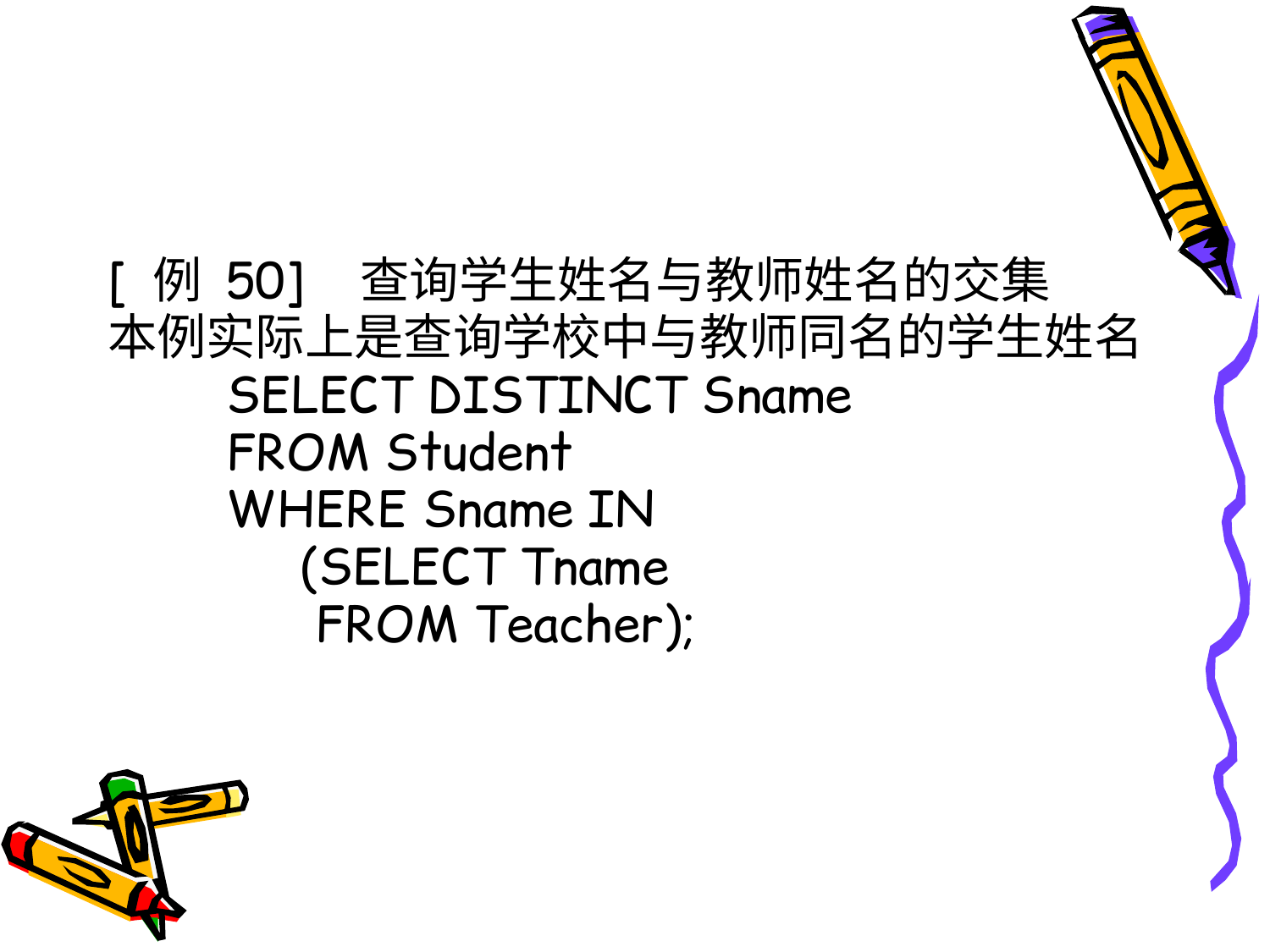

#
[ 例 50]   查询学生姓名与教师姓名的交集
本例实际上是查询学校中与教师同名的学生姓名
        SELECT DISTINCT Sname
        FROM Student
        WHERE Sname IN
             (SELECT Tname
              FROM Teacher);